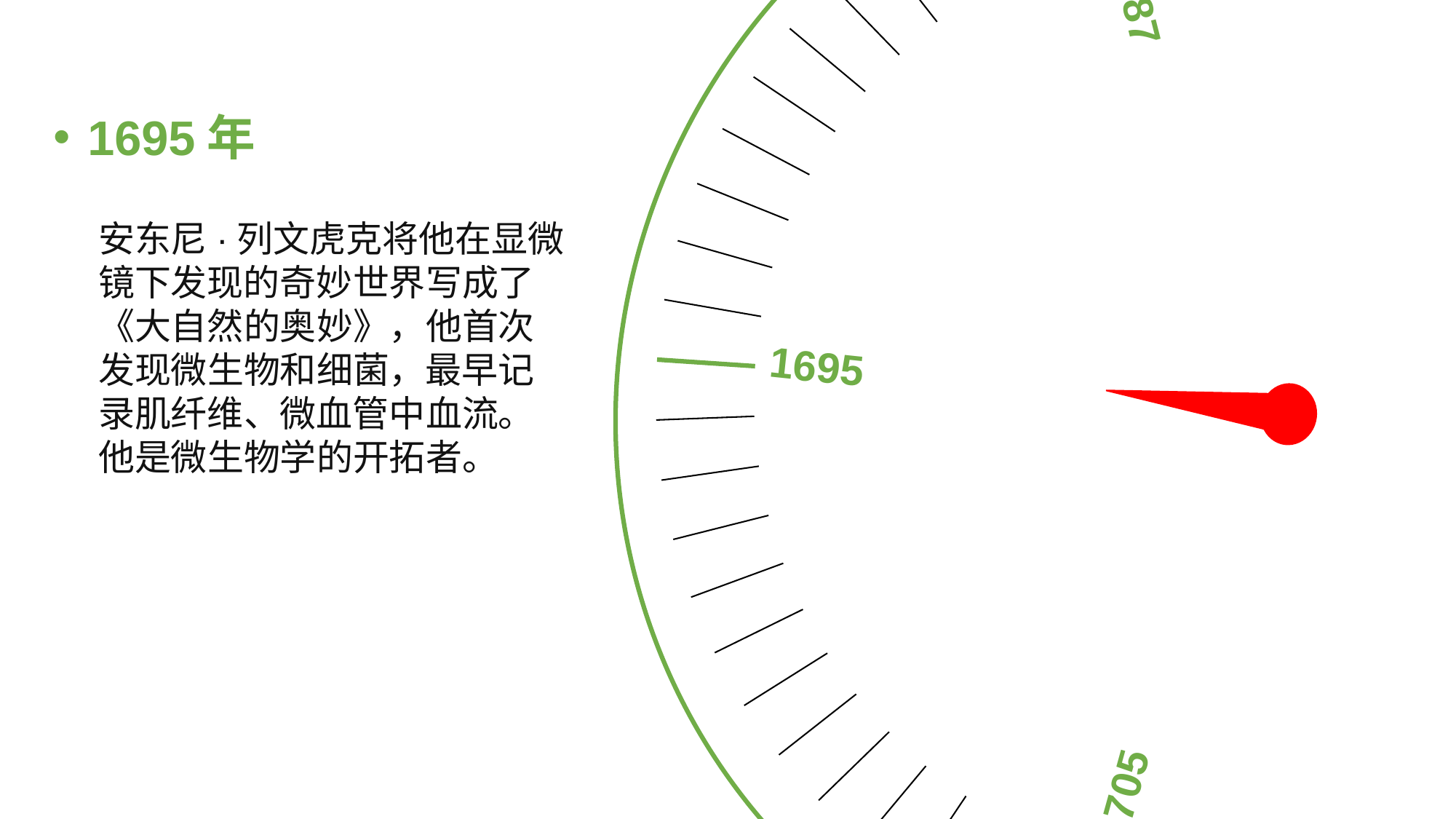

1731
1712
1687
1705
1695
1695年
安东尼·列文虎克将他在显微镜下发现的奇妙世界写成了《大自然的奥妙》，他首次发现微生物和细菌，最早记录肌纤维、微血管中血流。他是微生物学的开拓者。